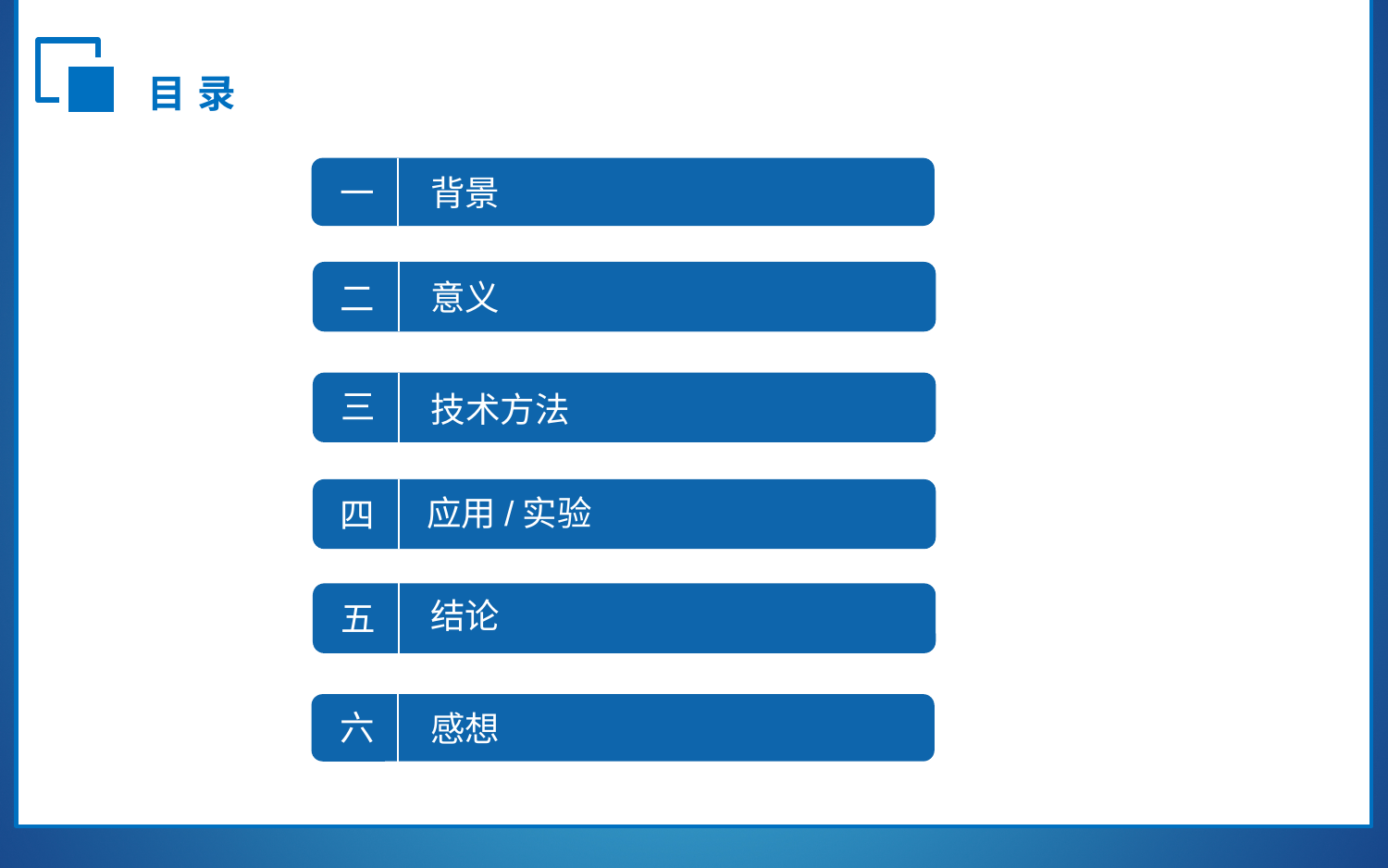

，

目录

一
背景
01

背景
意义
二

02
三
技术方法

应用/实验
四
03
技术方法

结论
五
04
应用/实验

六
感想